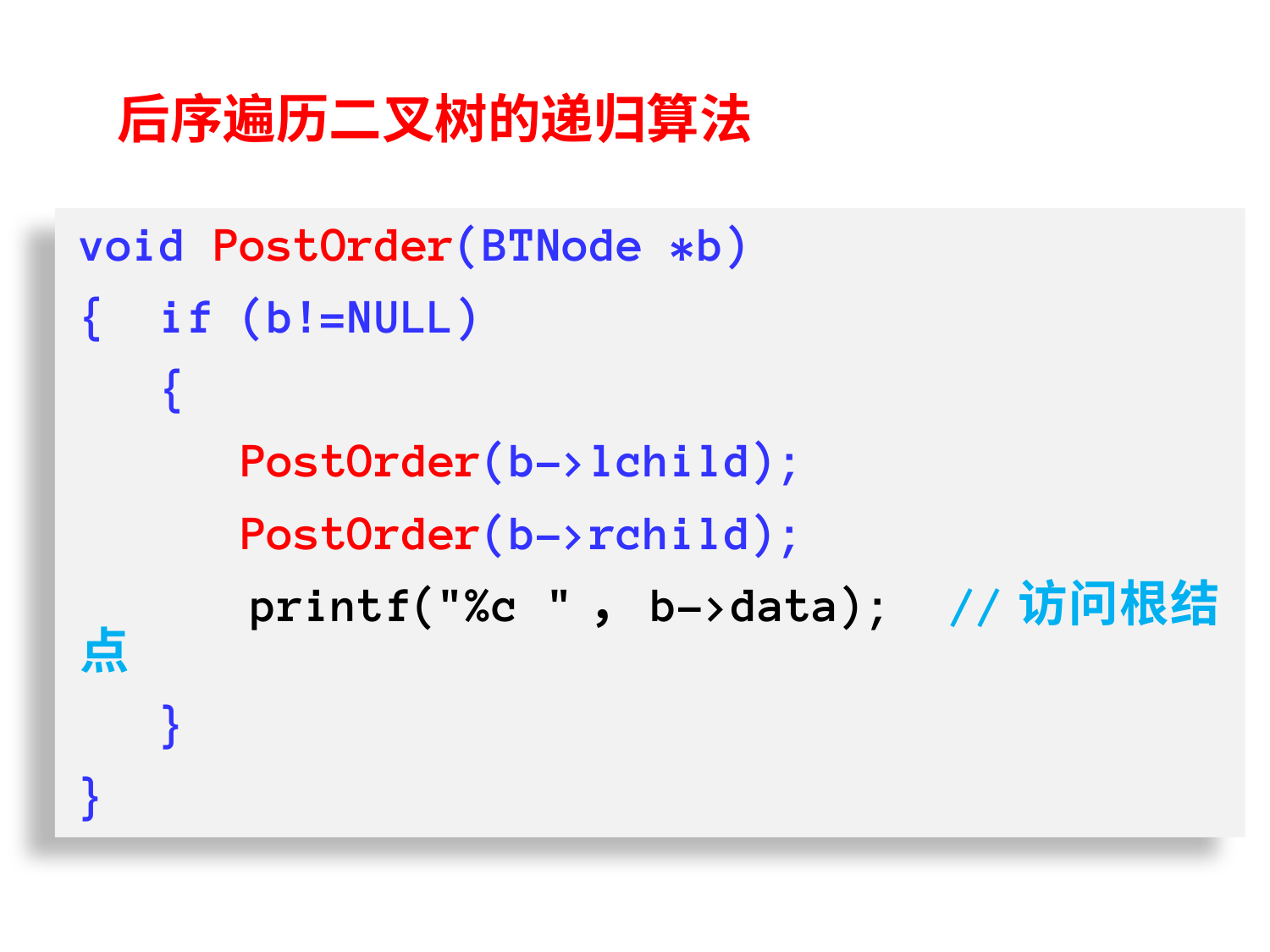

后序遍历二叉树的递归算法
void PostOrder(BTNode *b)
{  if (b!=NULL)
   {
      PostOrder(b->lchild);
      PostOrder(b->rchild);
      printf("%c "，b->data);  //访问根结点
   }
}